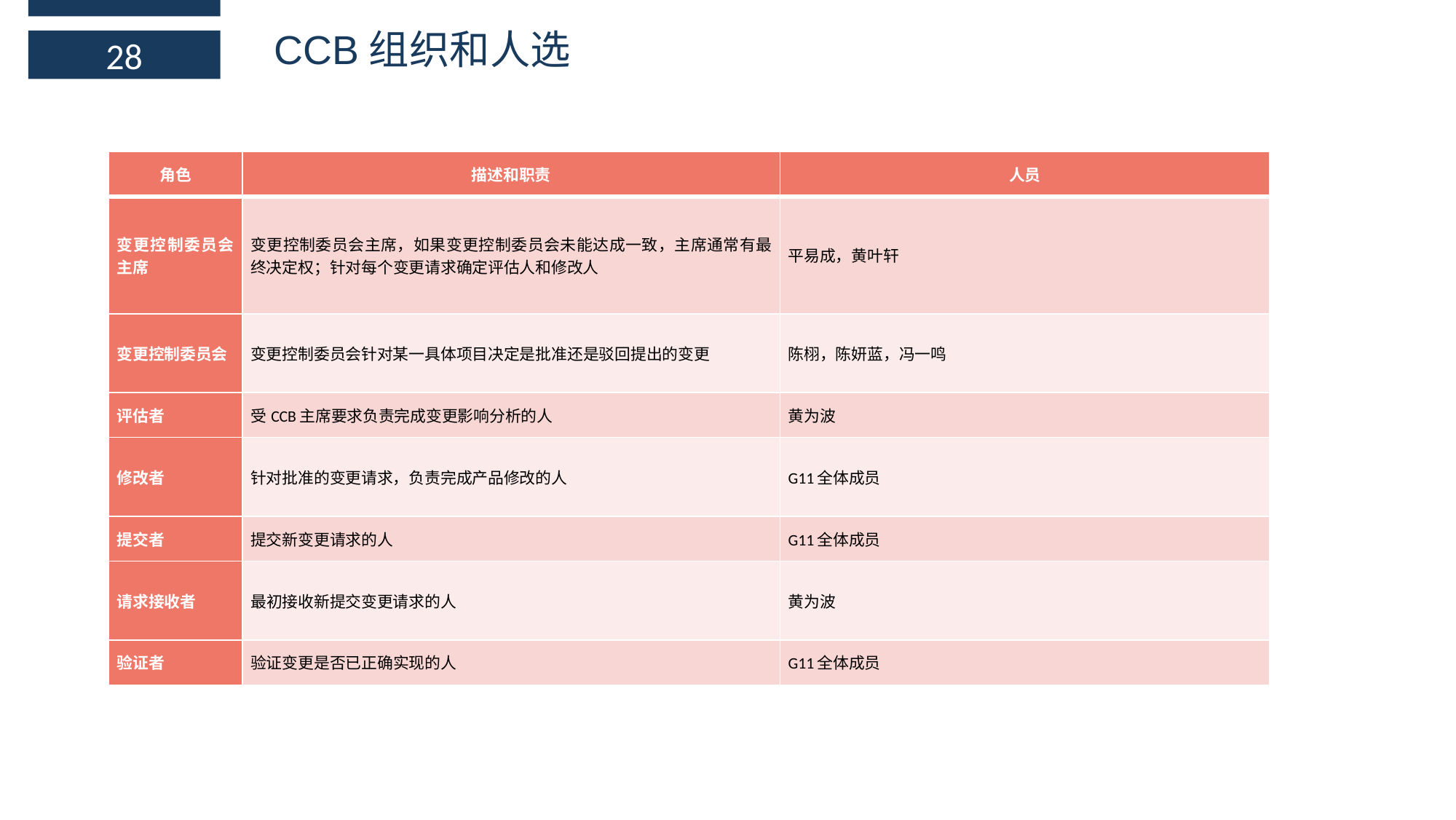

CCB组织和人选
28
| 角色 | 描述和职责 | 人员 |
| --- | --- | --- |
| 变更控制委员会主席 | 变更控制委员会主席，如果变更控制委员会未能达成一致，主席通常有最终决定权；针对每个变更请求确定评估人和修改人 | 平易成，黄叶轩 |
| 变更控制委员会 | 变更控制委员会针对某一具体项目决定是批准还是驳回提出的变更 | 陈栩，陈妍蓝，冯一鸣 |
| 评估者 | 受CCB主席要求负责完成变更影响分析的人 | 黄为波 |
| 修改者 | 针对批准的变更请求，负责完成产品修改的人 | G11全体成员 |
| 提交者 | 提交新变更请求的人 | G11全体成员 |
| 请求接收者 | 最初接收新提交变更请求的人 | 黄为波 |
| 验证者 | 验证变更是否已正确实现的人 | G11全体成员 |